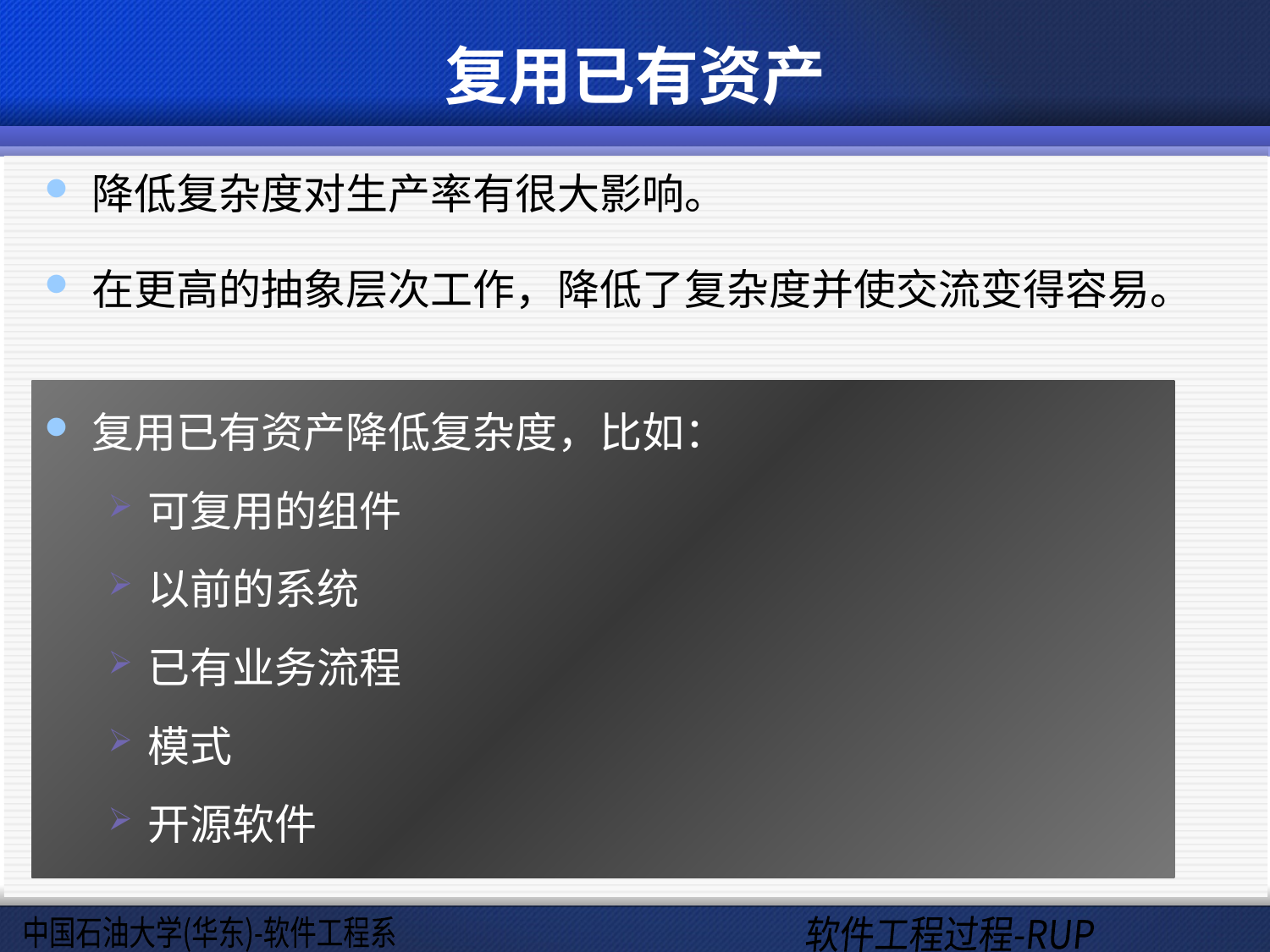

# 复用已有资产
降低复杂度对生产率有很大影响。

在更高的抽象层次工作，降低了复杂度并使交流变得容易。

复用已有资产降低复杂度，比如：
可复用的组件
以前的系统
已有业务流程
模式
开源软件